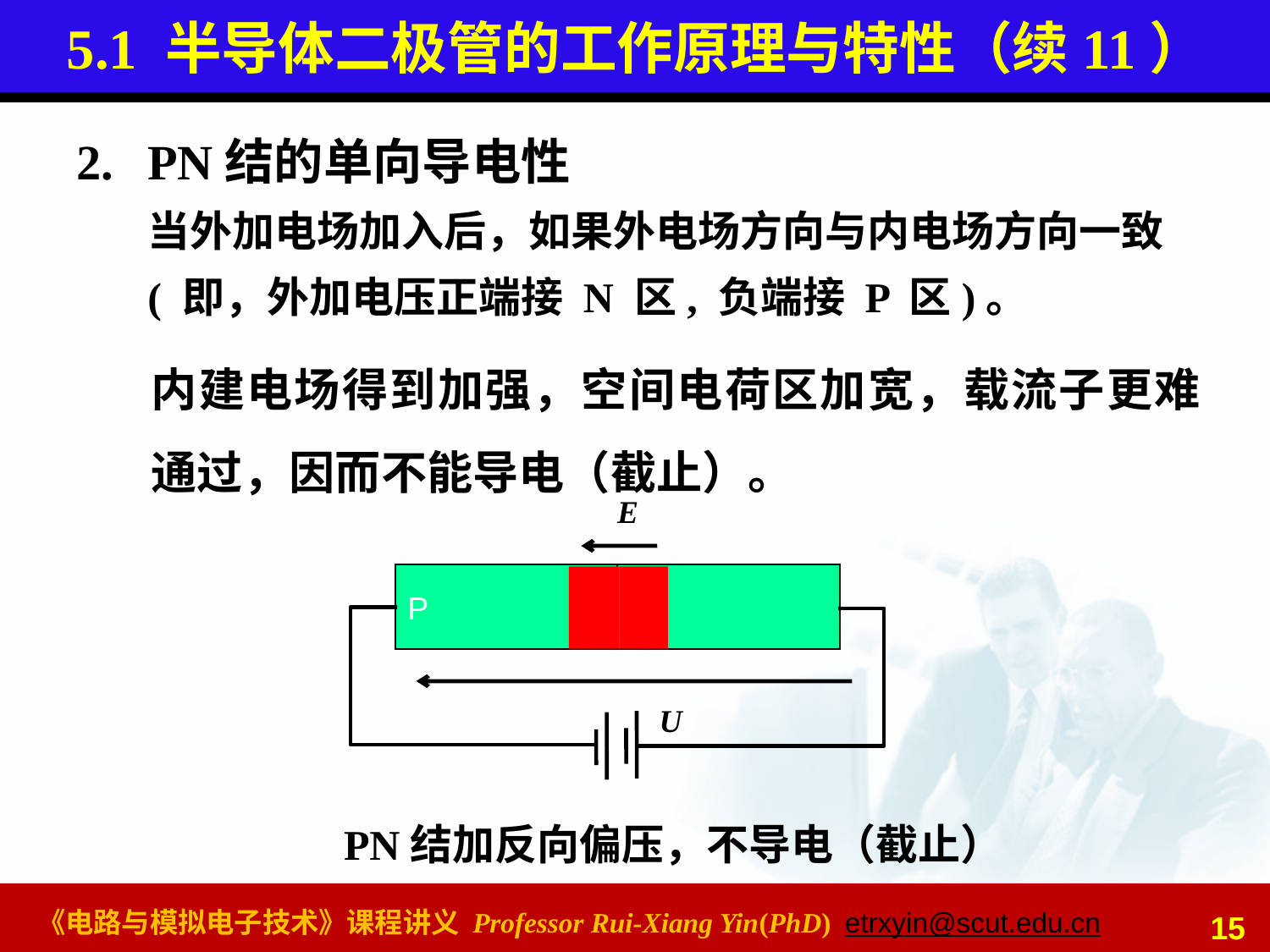

# 5.1 半导体二极管的工作原理与特性（续11）
PN结的单向导电性
当外加电场加入后，如果外电场方向与内电场方向一致 ( 即，外加电压正端接 N 区, 负端接 P 区)。
内建电场得到加强，空间电荷区加宽，载流子更难通过，因而不能导电（截止）。
E

P
N

U

PN结加反向偏压，不导电（截止）
15